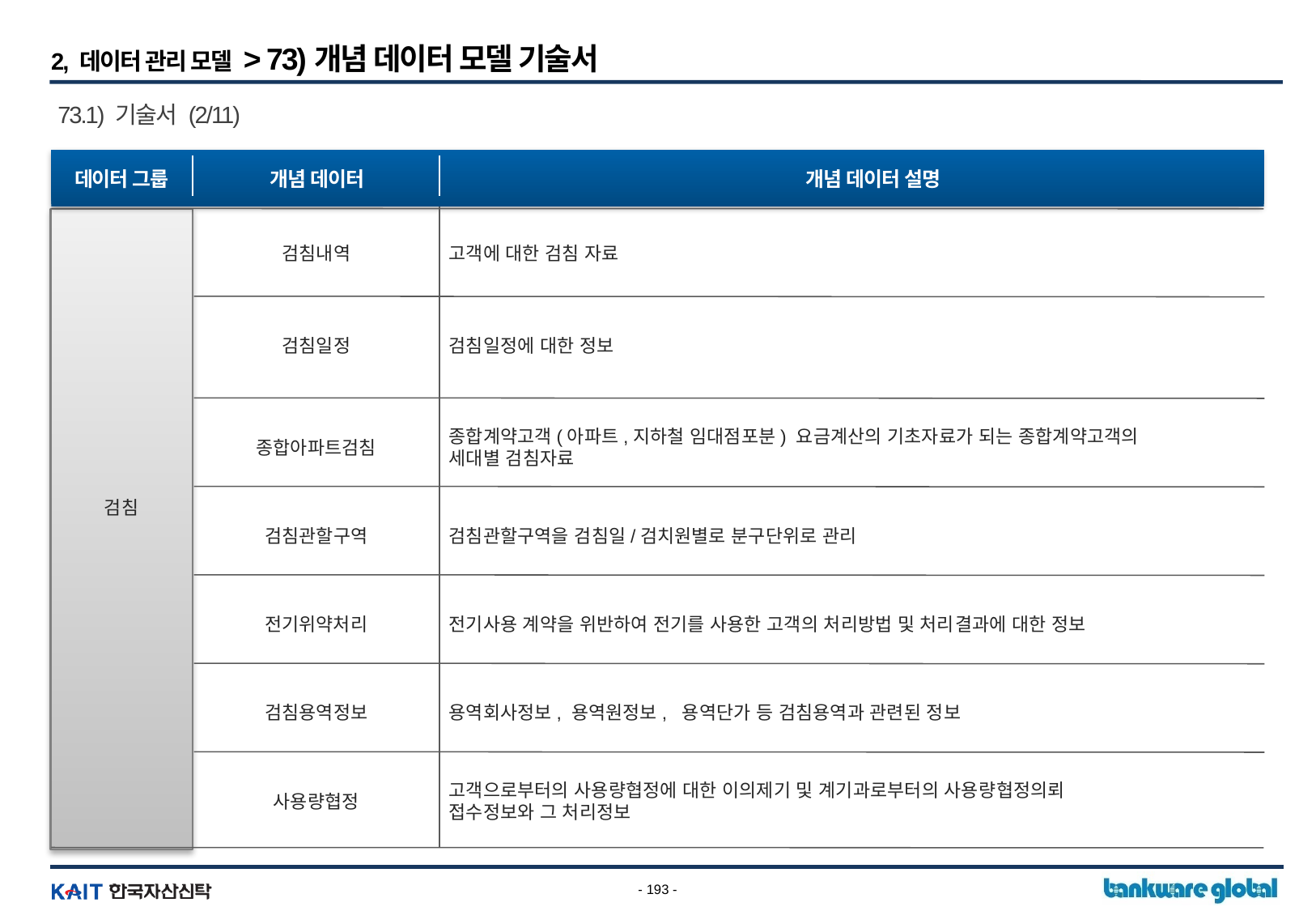

2, 데이터 관리 모델 > 73)개념 데이터 모델 기술서
73.1) 기술서 (2/11)
데이터 그룹

개념 데이터
개념 데이터 설명

검침내역
고객에 대한 검침 자료
검침일정
검침일정에 대한 정보
종합아파트검침
종합계약고객(아파트,지하철 임대점포분) 요금계산의 기초자료가 되는 종합계약고객의
세대별 검침자료
검침
검침관할구역
검침관할구역을 검침일/검치원별로 분구단위로 관리
전기위약처리
전기사용 계약을 위반하여 전기를 사용한 고객의 처리방법 및 처리결과에 대한 정보
검침용역정보
용역회사정보, 용역원정보,  용역단가 등 검침용역과 관련된 정보
사용량협정
고객으로부터의 사용량협정에 대한 이의제기 및 계기과로부터의 사용량협정의뢰
접수정보와 그 처리정보